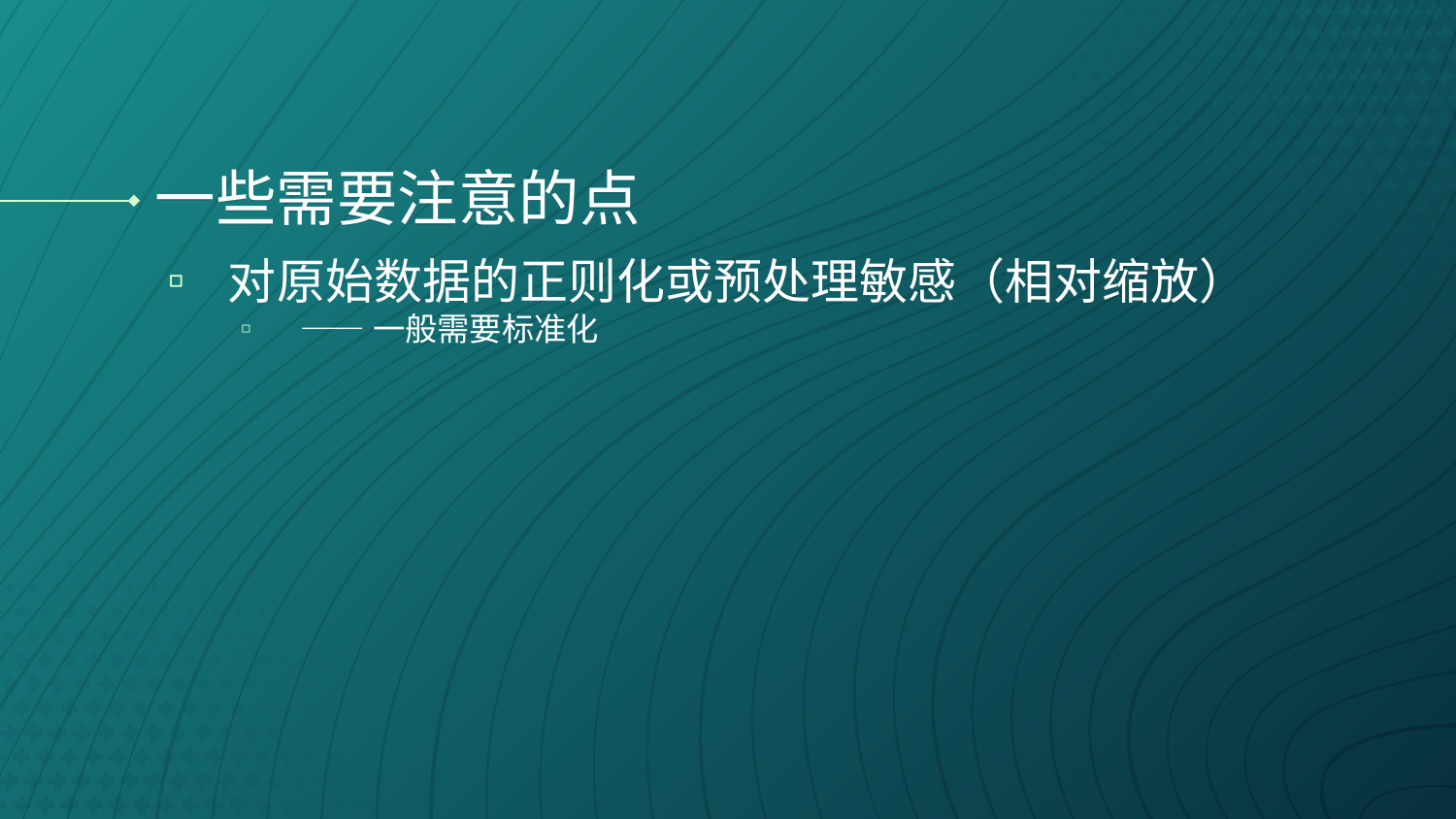

# 一些需要注意的点
对原始数据的正则化或预处理敏感（相对缩放）
——一般需要标准化